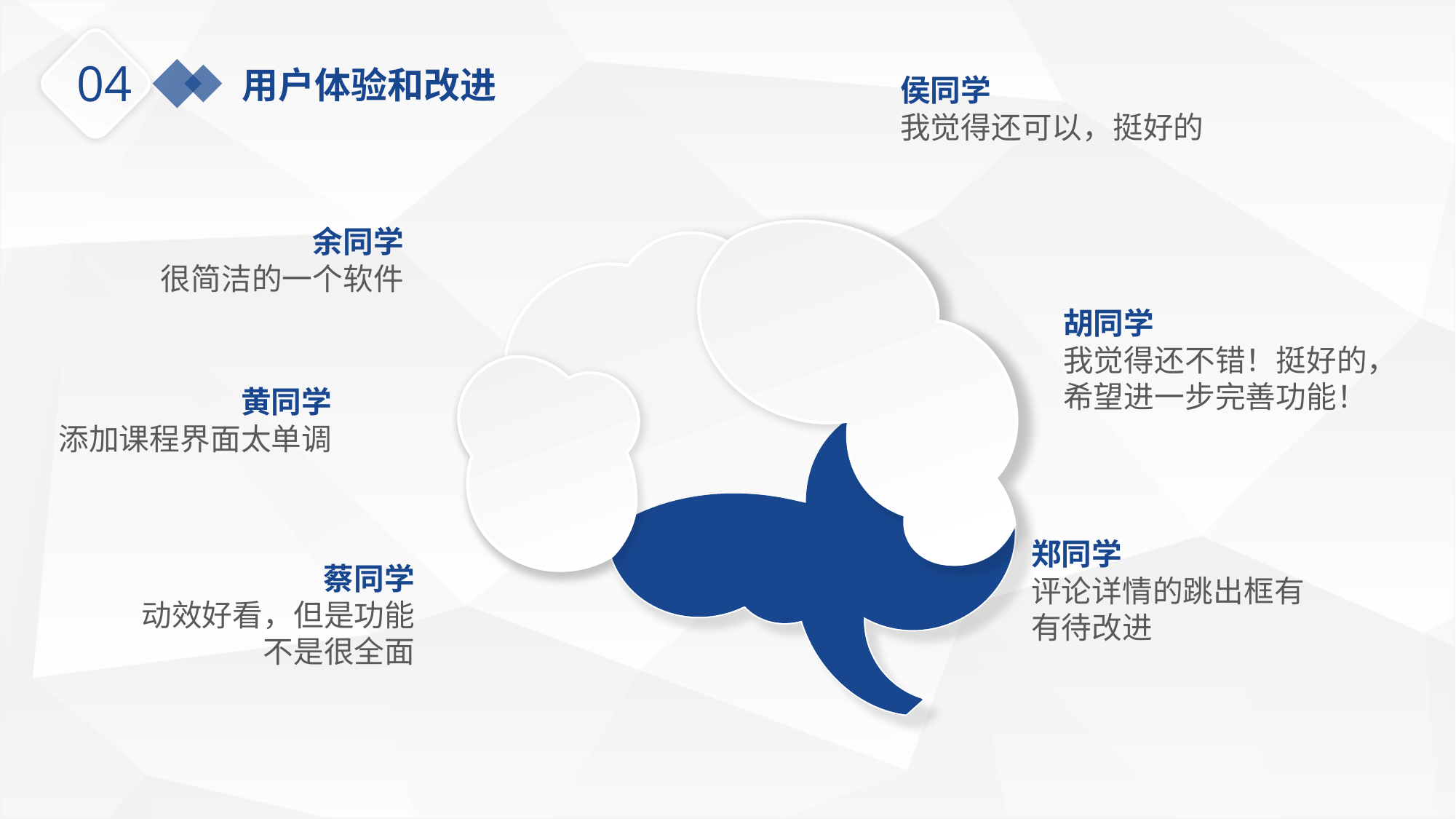

04
用户体验和改进

侯同学
我觉得还可以，挺好的

余同学
很简洁的一个软件
胡同学
我觉得还不错！挺好的， 希望进一步完善功能！

黄同学
添加课程界面太单调

郑同学
评论详情的跳出框有有待改进
蔡同学
动效好看，但是功能不是很全面